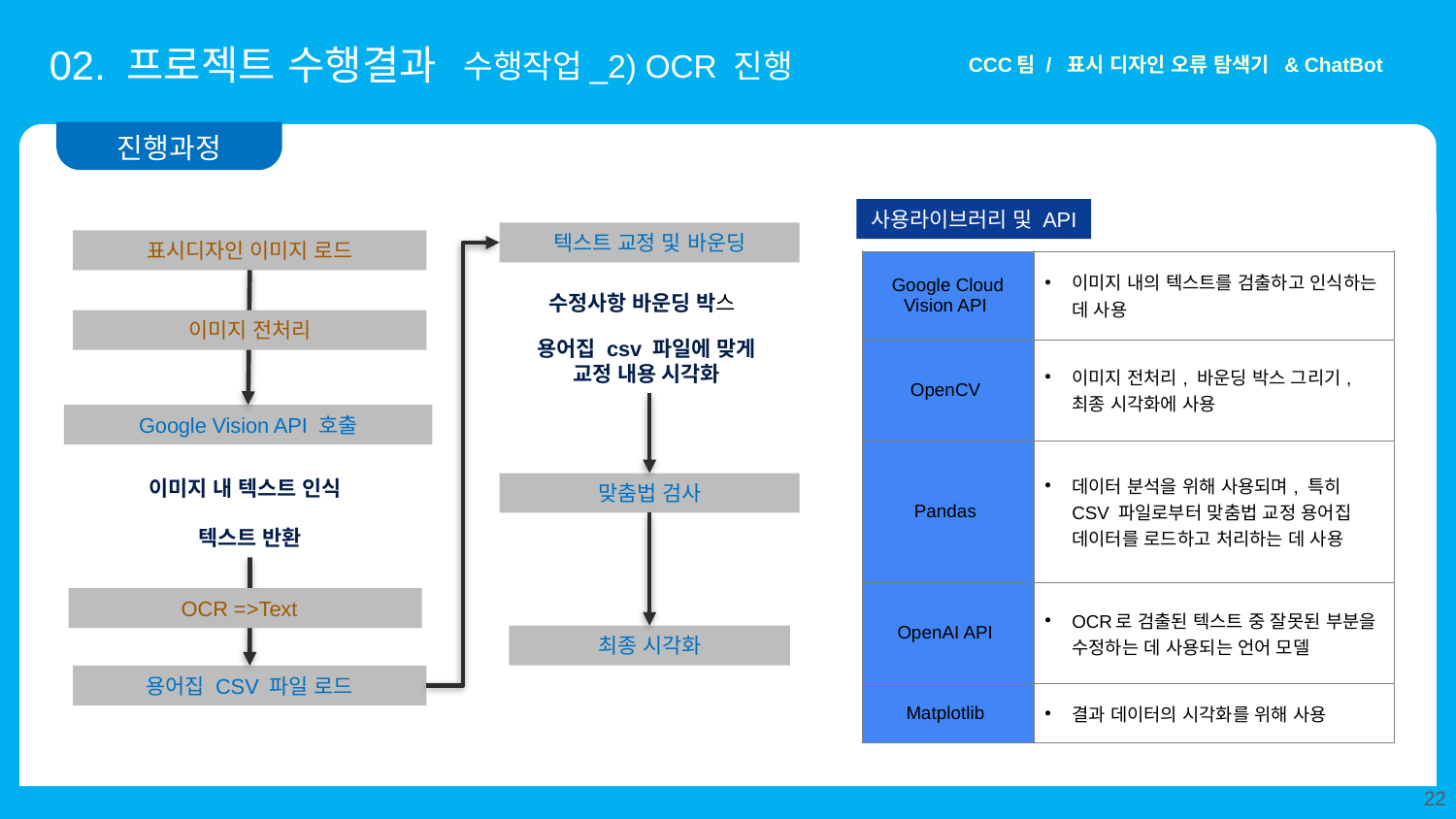

02. 프로젝트 수행결과
수행작업_2) OCR 진행
CCC팀 /  표시 디자인 오류 탐색기  & ChatBot

진행과정
사용라이브러리 및 API
텍스트 교정 및 바운딩
수정사항 바운딩 박스
용어집 csv 파일에 맞게
교정 내용 시각화
표시디자인 이미지 로드
| Google Cloud Vision API | 이미지 내의 텍스트를 검출하고 인식하는 데 사용 |
| --- | --- |
| OpenCV | 이미지 전처리, 바운딩 박스 그리기, 최종 시각화에 사용 |
| Pandas | 데이터 분석을 위해 사용되며, 특히 CSV 파일로부터 맞춤법 교정 용어집 데이터를 로드하고 처리하는 데 사용 |
| OpenAI API | OCR로 검출된 텍스트 중 잘못된 부분을 수정하는 데 사용되는 언어 모델 |
| Matplotlib | 결과 데이터의 시각화를 위해 사용 |
이미지 전처리
Google Vision API 호출
이미지 내 텍스트 인식
텍스트 반환
맞춤법 검사
OCR =>Text
최종 시각화
용어집 CSV 파일 로드